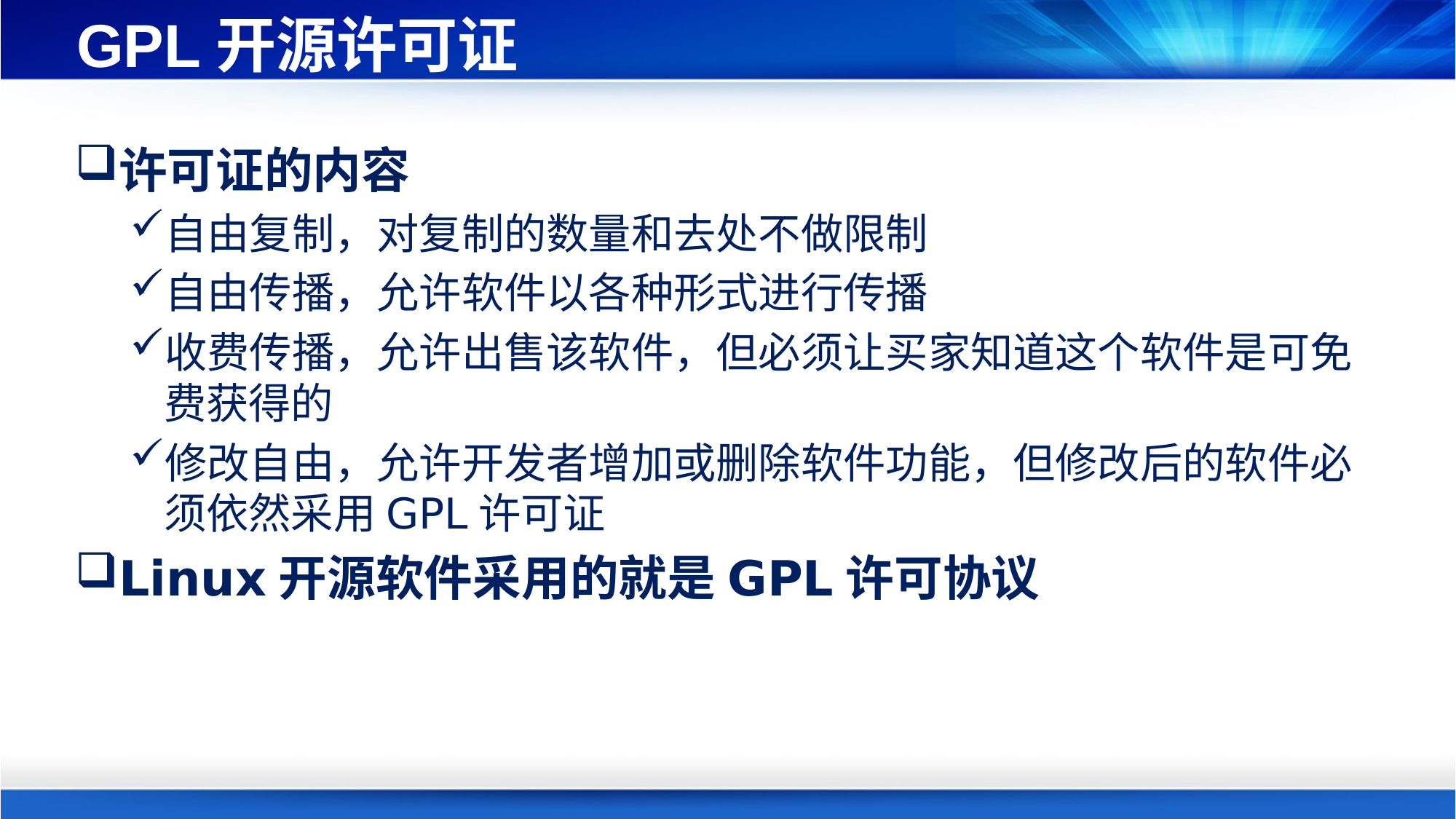

# GPL开源许可证
许可证的内容
自由复制，对复制的数量和去处不做限制
自由传播，允许软件以各种形式进行传播
收费传播，允许出售该软件，但必须让买家知道这个软件是可免费获得的
修改自由，允许开发者增加或删除软件功能，但修改后的软件必须依然采用GPL许可证
Linux开源软件采用的就是GPL许可协议